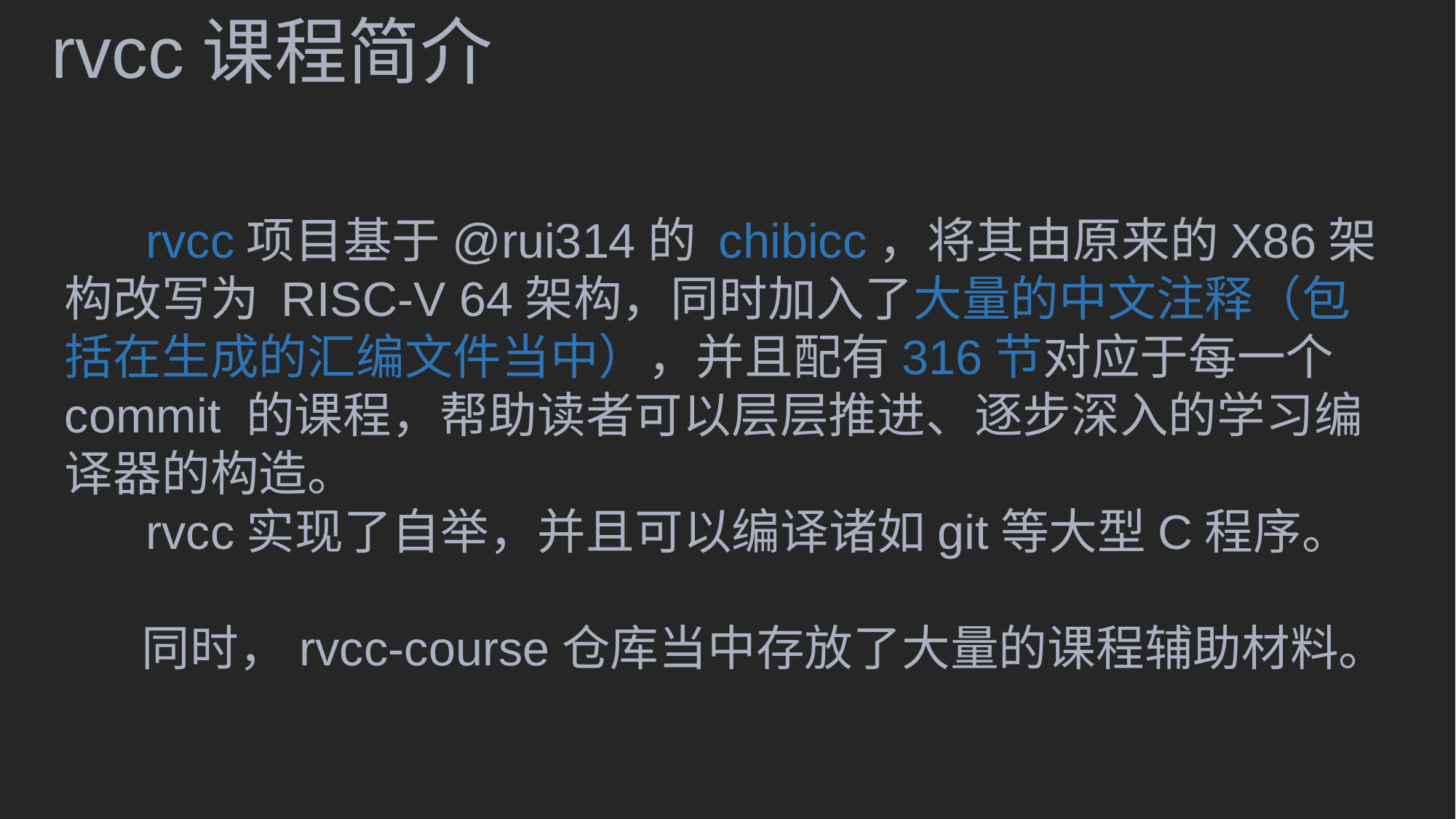

rvcc课程简介
      rvcc项目基于@rui314的 chibicc，将其由原来的X86架构改写为 RISC-V 64架构，同时加入了大量的中文注释（包括在生成的汇编文件当中），并且配有316节对应于每一个 commit 的课程，帮助读者可以层层推进、逐步深入的学习编译器的构造。
      rvcc实现了自举，并且可以编译诸如git等大型C程序。

      同时，rvcc-course仓库当中存放了大量的课程辅助材料。